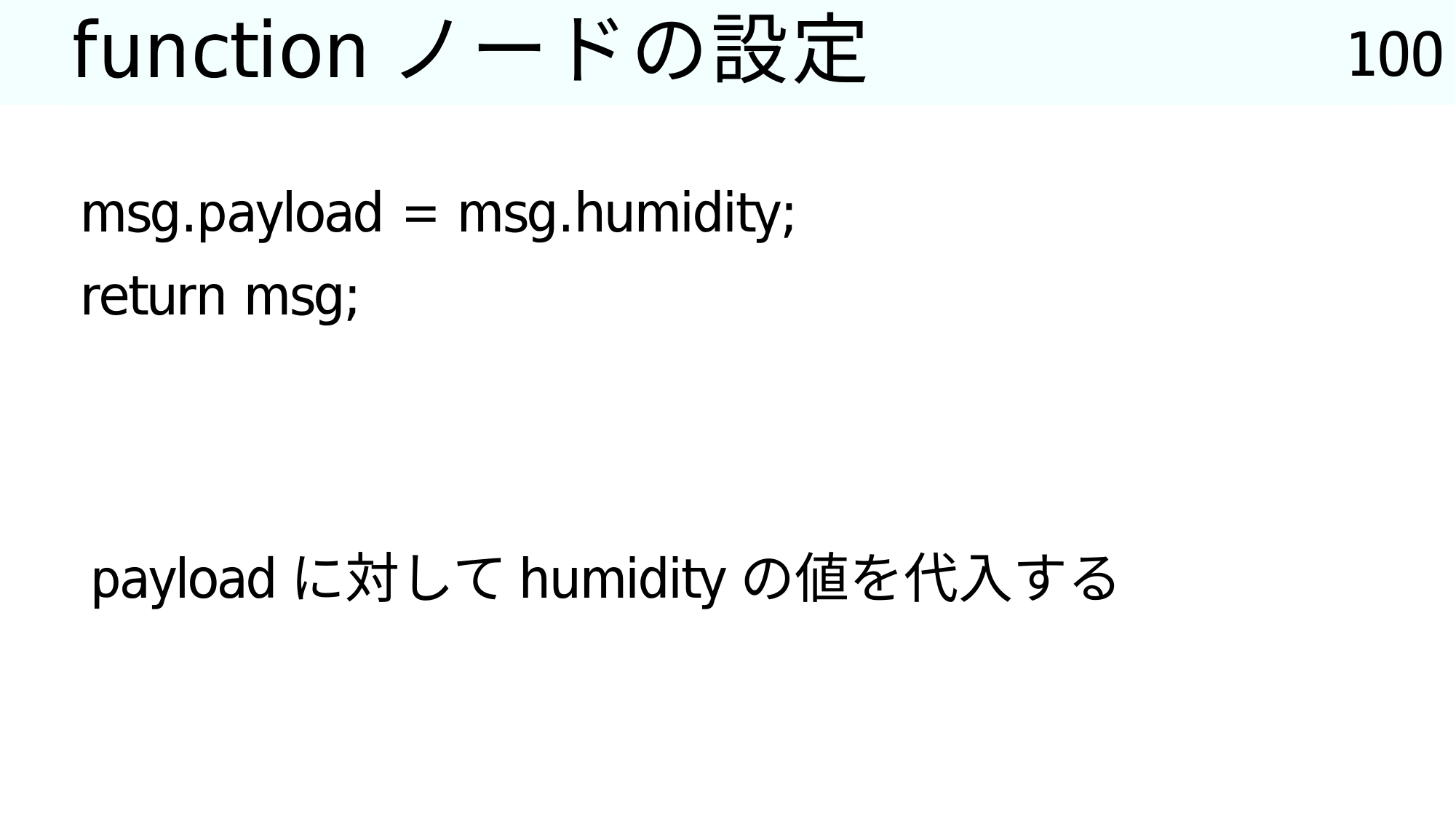

100
# functionノードの設定
msg.payload = msg.humidity;
return msg;

payloadに対してhumidityの値を代入する